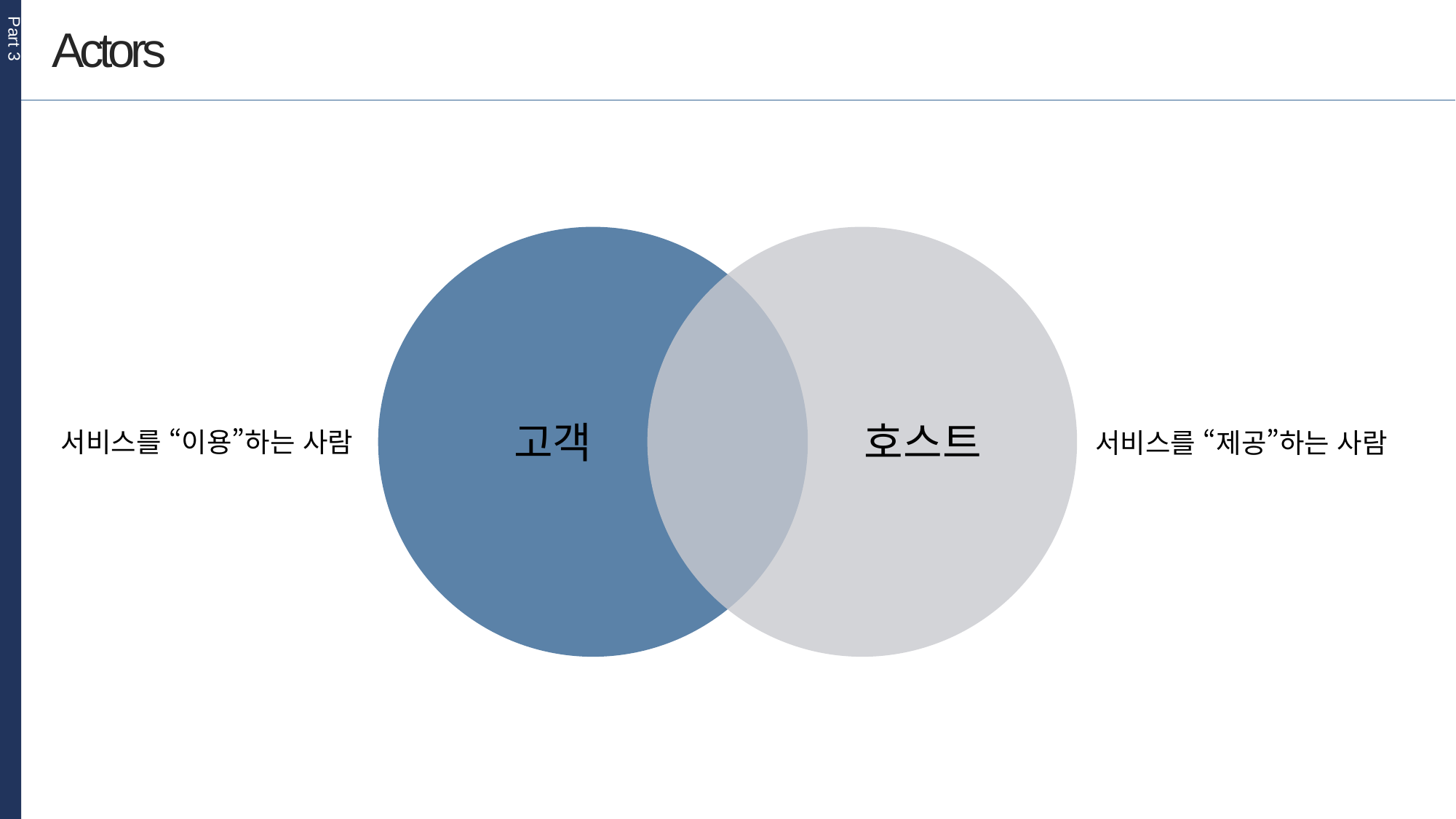

Part 3
Actors

고객
호스트
서비스를 “이용”하는 사람
서비스를 “제공”하는 사람